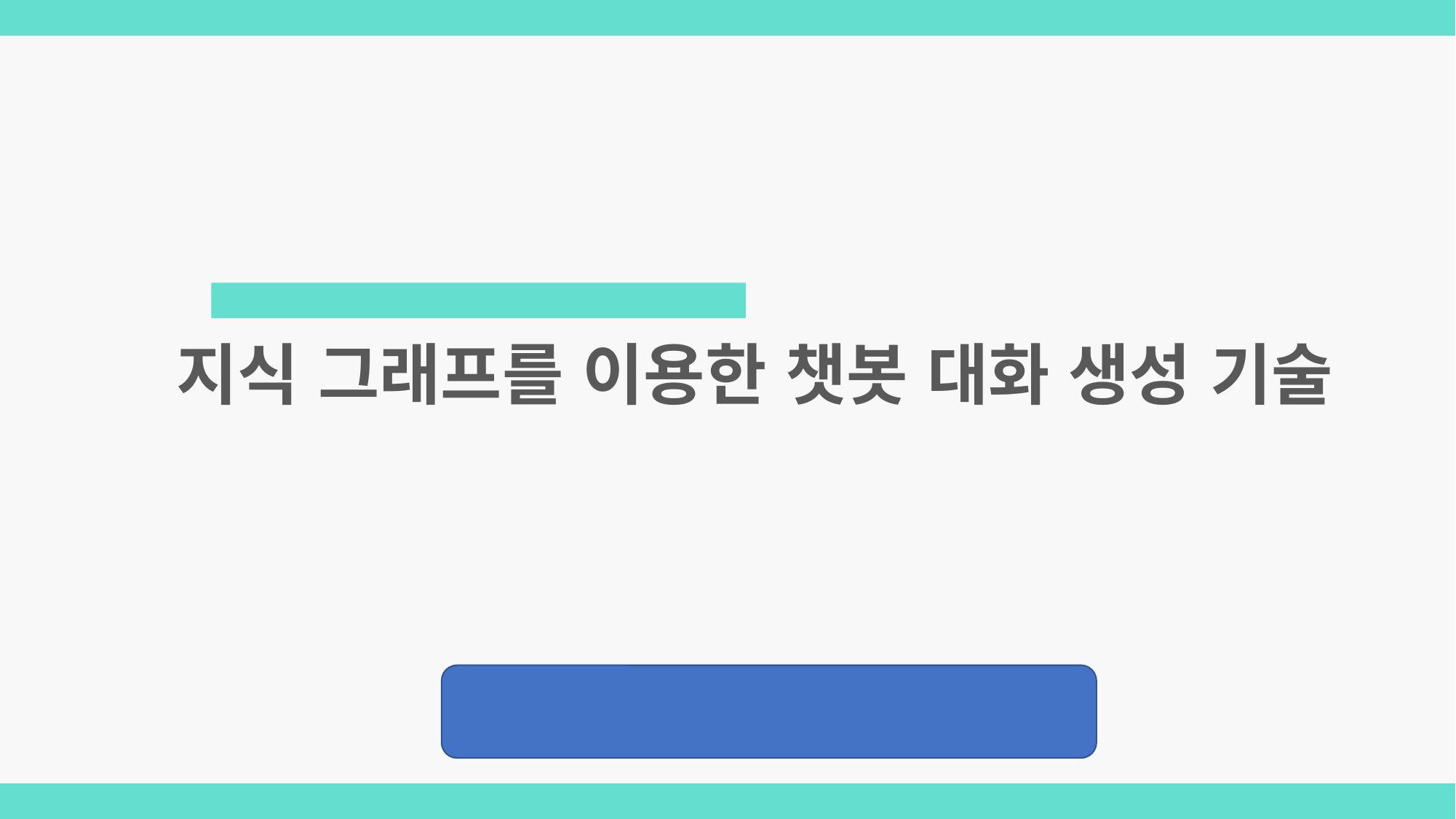

지식 그래프를 이용한 챗봇 대화 생성 기술

Prof. | 이경호 교수님
 T.A. | 김동현 조교님
      Team | 위키봇
Member | 신준호, 이혜지, 최민수